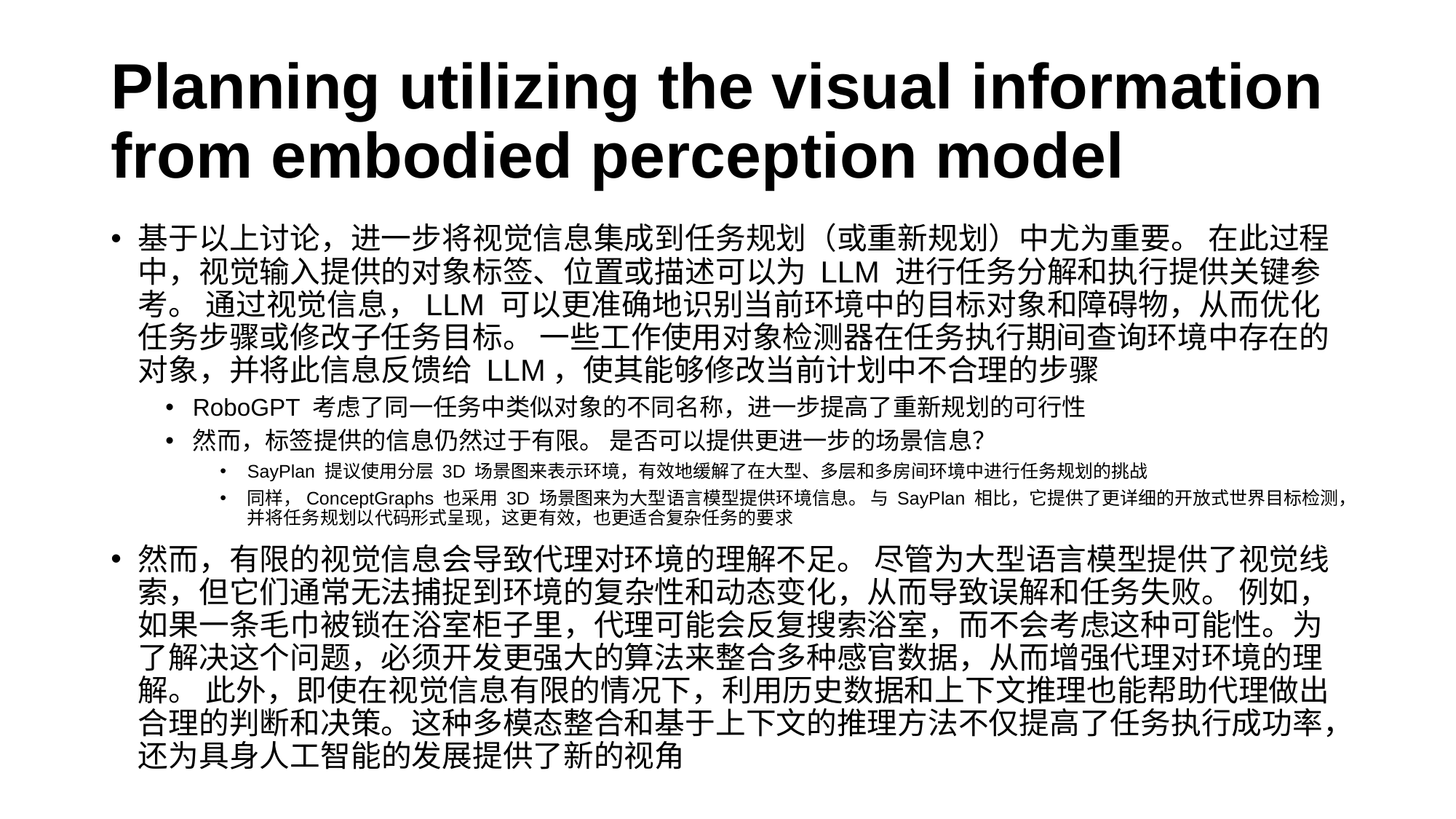

# Planning utilizing the visual information from embodied perception model
基于以上讨论，进一步将视觉信息集成到任务规划（或重新规划）中尤为重要。 在此过程中，视觉输入提供的对象标签、位置或描述可以为 LLM 进行任务分解和执行提供关键参考。 通过视觉信息，LLM 可以更准确地识别当前环境中的目标对象和障碍物，从而优化任务步骤或修改子任务目标。 一些工作使用对象检测器在任务执行期间查询环境中存在的对象，并将此信息反馈给 LLM，使其能够修改当前计划中不合理的步骤
RoboGPT 考虑了同一任务中类似对象的不同名称，进一步提高了重新规划的可行性
然而，标签提供的信息仍然过于有限。 是否可以提供更进一步的场景信息？
SayPlan 提议使用分层 3D 场景图来表示环境，有效地缓解了在大型、多层和多房间环境中进行任务规划的挑战
同样，ConceptGraphs 也采用 3D 场景图来为大型语言模型提供环境信息。 与 SayPlan 相比，它提供了更详细的开放式世界目标检测，并将任务规划以代码形式呈现，这更有效，也更适合复杂任务的要求
然而，有限的视觉信息会导致代理对环境的理解不足。 尽管为大型语言模型提供了视觉线索，但它们通常无法捕捉到环境的复杂性和动态变化，从而导致误解和任务失败。 例如，如果一条毛巾被锁在浴室柜子里，代理可能会反复搜索浴室，而不会考虑这种可能性。为了解决这个问题，必须开发更强大的算法来整合多种感官数据，从而增强代理对环境的理解。 此外，即使在视觉信息有限的情况下，利用历史数据和上下文推理也能帮助代理做出合理的判断和决策。这种多模态整合和基于上下文的推理方法不仅提高了任务执行成功率，还为具身人工智能的发展提供了新的视角